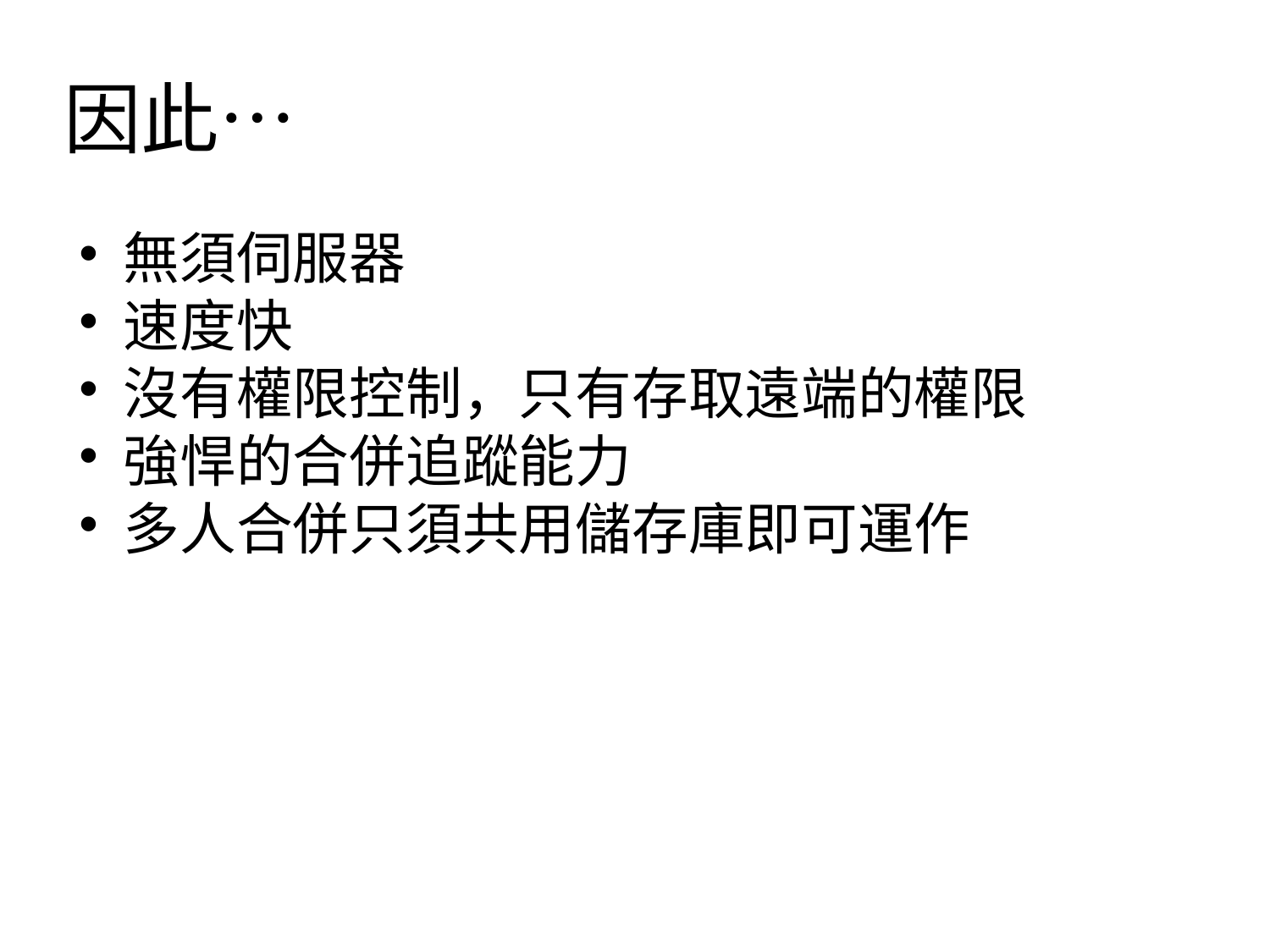

因此…
無須伺服器
速度快
沒有權限控制，只有存取遠端的權限
強悍的合併追蹤能力
多人合併只須共用儲存庫即可運作